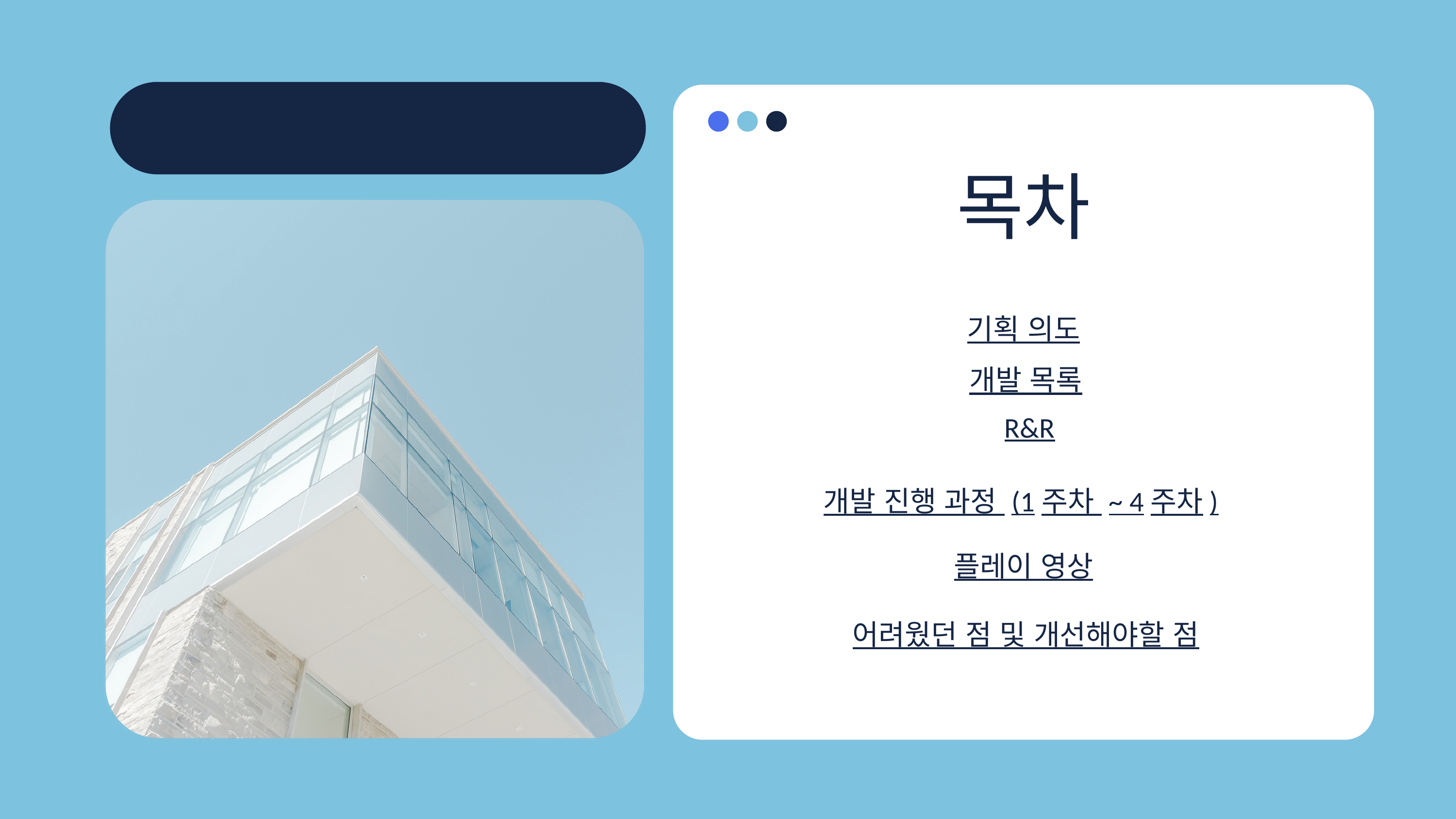

목차

기획 의도
개발 목록
R&R
개발 진행 과정 (1주차 ~ 4주차)
플레이 영상
어려웠던 점 및 개선해야할 점